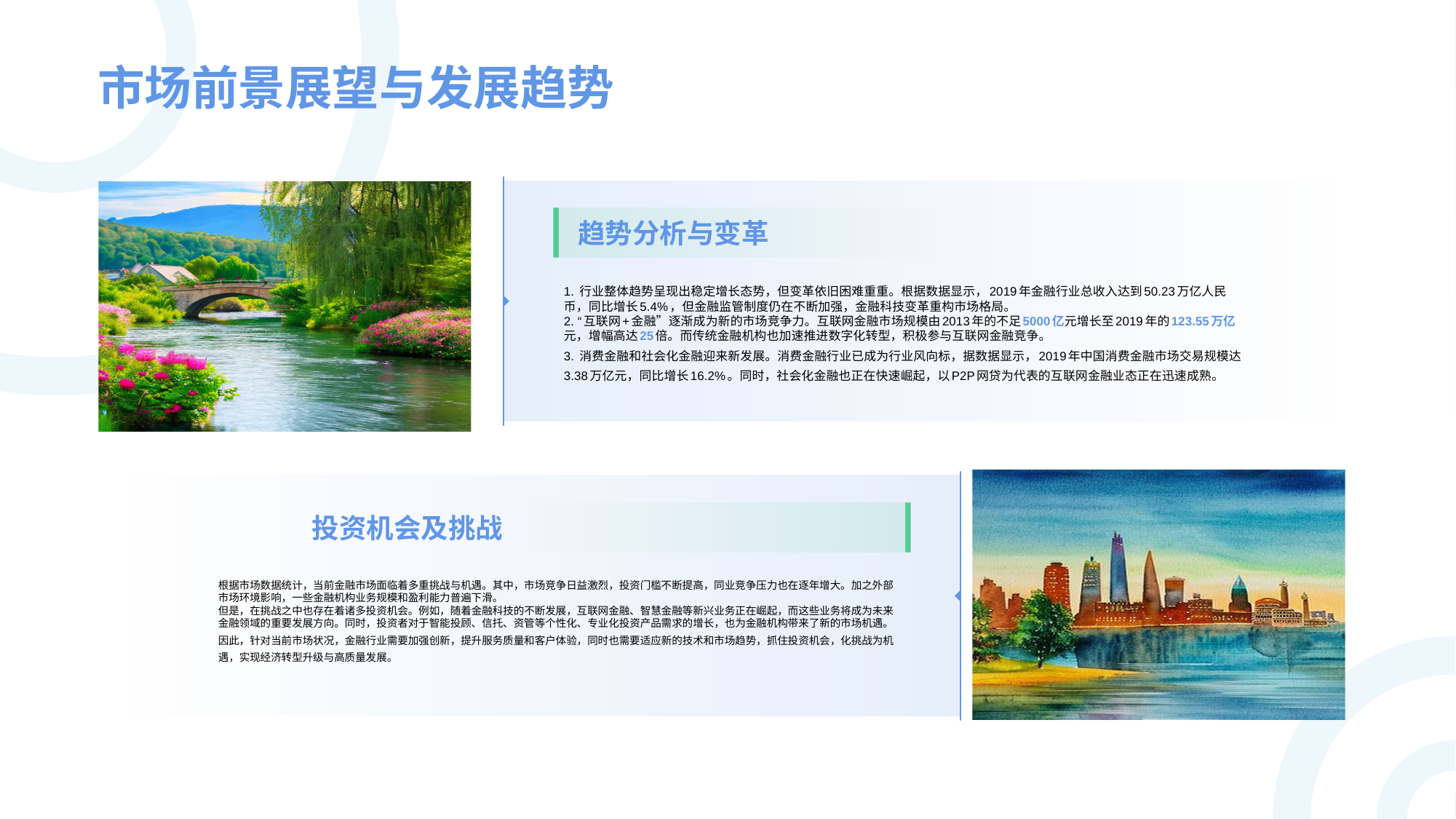

市场前景展望与发展趋势

趋势分析与变革
1. 行业整体趋势呈现出稳定增长态势，但变革依旧困难重重。根据数据显示，2019年金融行业总收入达到50.23万亿人民币，同比增长5.4%，但金融监管制度仍在不断加强，金融科技变革重构市场格局。
2. “互联网+金融”逐渐成为新的市场竞争力。互联网金融市场规模由2013年的不足5000亿元增长至2019年的123.55万亿元，增幅高达25倍。而传统金融机构也加速推进数字化转型，积极参与互联网金融竞争。
3. 消费金融和社会化金融迎来新发展。消费金融行业已成为行业风向标，据数据显示，2019年中国消费金融市场交易规模达3.38万亿元，同比增长16.2%。同时，社会化金融也正在快速崛起，以P2P网贷为代表的互联网金融业态正在迅速成熟。

投资机会及挑战
根据市场数据统计，当前金融市场面临着多重挑战与机遇。其中，市场竞争日益激烈，投资门槛不断提高，同业竞争压力也在逐年增大。加之外部市场环境影响，一些金融机构业务规模和盈利能力普遍下滑。
但是，在挑战之中也存在着诸多投资机会。例如，随着金融科技的不断发展，互联网金融、智慧金融等新兴业务正在崛起，而这些业务将成为未来金融领域的重要发展方向。同时，投资者对于智能投顾、信托、资管等个性化、专业化投资产品需求的增长，也为金融机构带来了新的市场机遇。
因此，针对当前市场状况，金融行业需要加强创新，提升服务质量和客户体验，同时也需要适应新的技术和市场趋势，抓住投资机会，化挑战为机遇，实现经济转型升级与高质量发展。